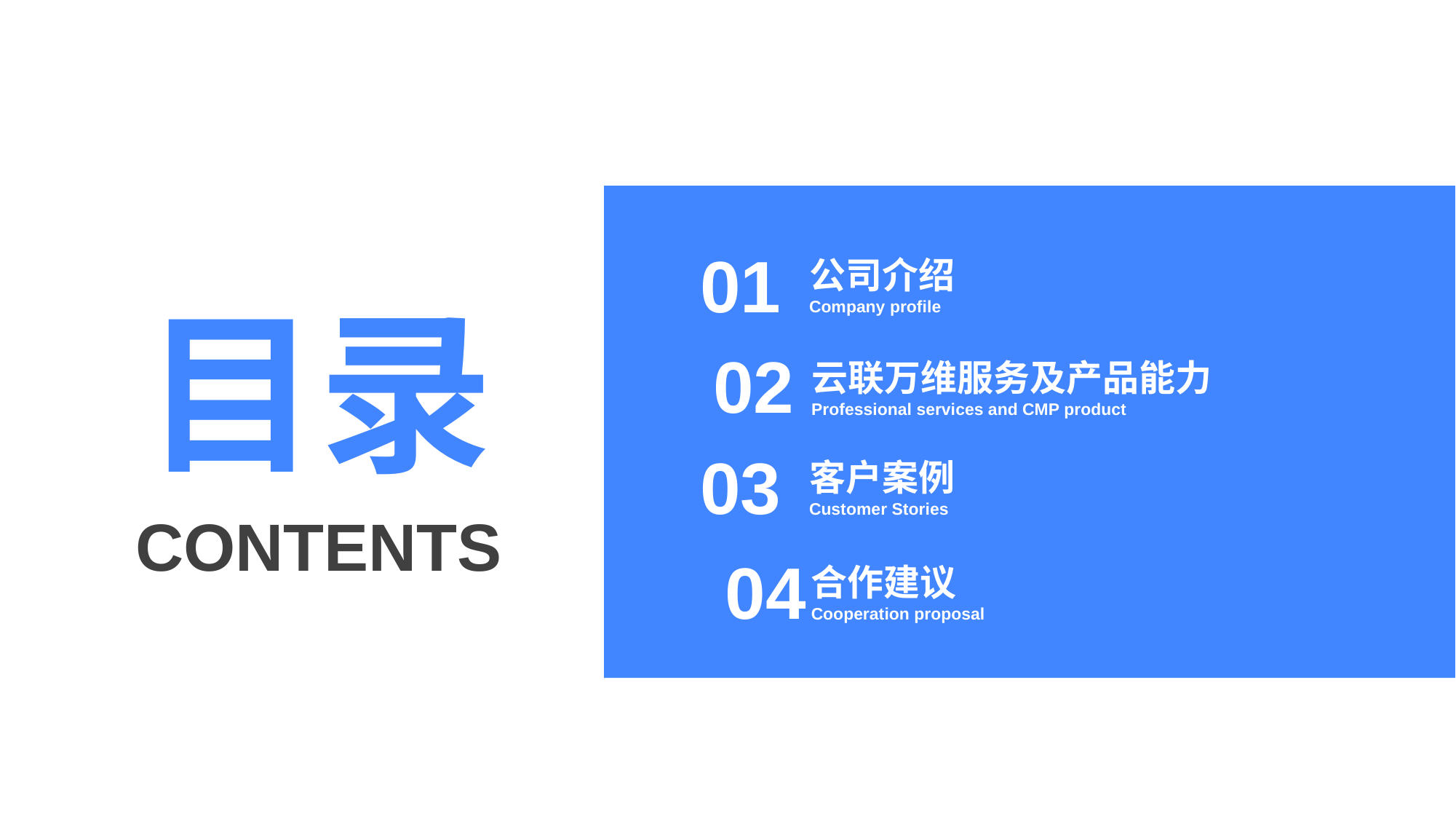

01
公司介绍
Company profile
目录
02
云联万维服务及产品能力
Professional services and CMP product
03
客户案例
Customer Stories
CONTENTS
04
合作建议
Cooperation proposal